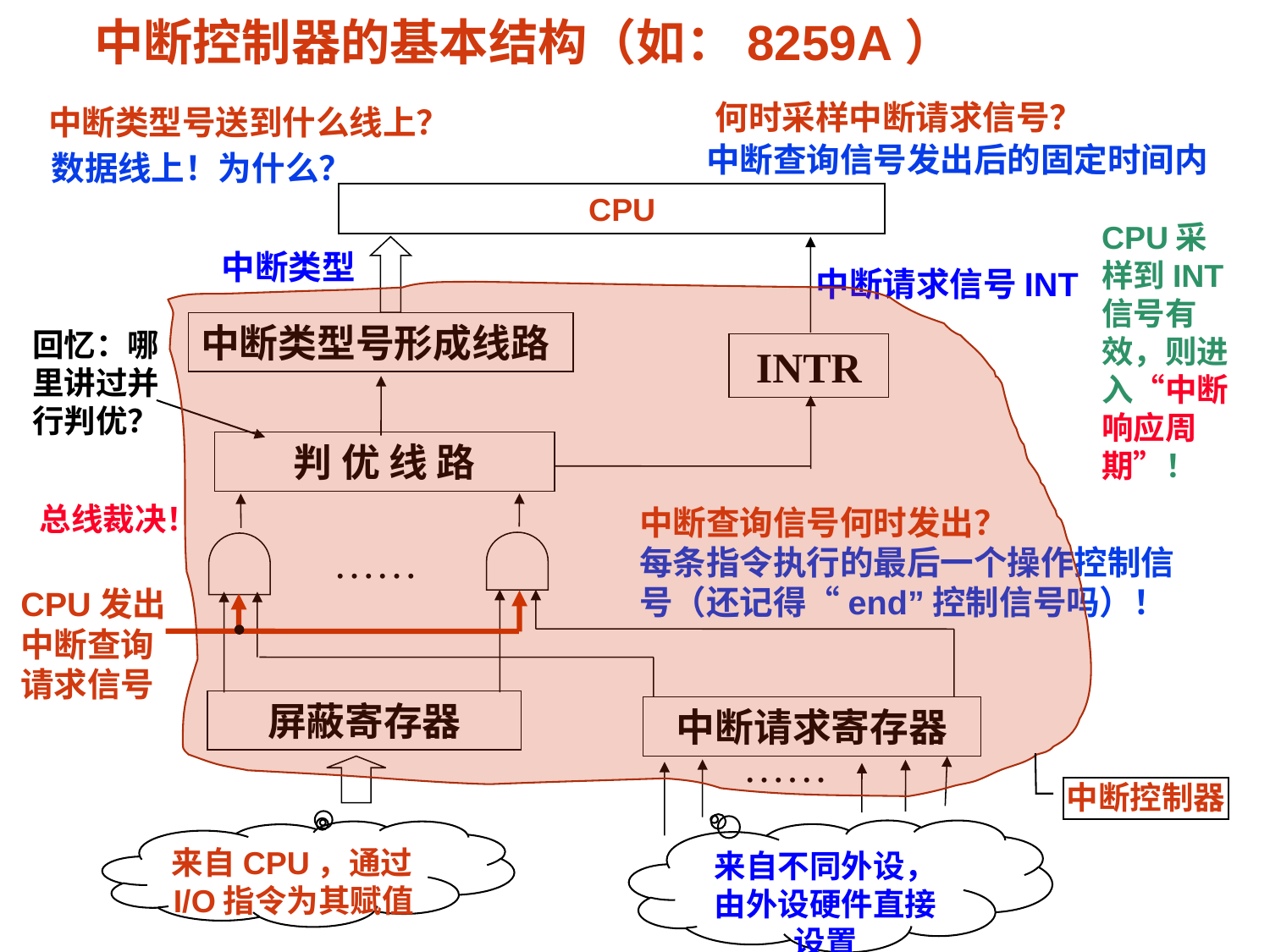

# 中断控制器的基本结构（如：8259A）
何时采样中断请求信号？
中断类型号送到什么线上？
中断查询信号发出后的固定时间内
数据线上！为什么？
                                  CPU
CPU采样到INT信号有效，则进入“中断响应周期”！

中断类型
中断请求信号INT

中断控制器
中断类型号形成线路
回忆：哪里讲过并行判优？

INTR

判 优 线 路

总线裁决！

中断查询信号何时发出？
……

每条指令执行的最后一个操作控制信号（还记得“end”控制信号吗）！
CPU发出中断查询请求信号

屏蔽寄存器
中断请求寄存器
……

来自不同外设，由外设硬件直接设置
来自CPU，通过I/O指令为其赋值